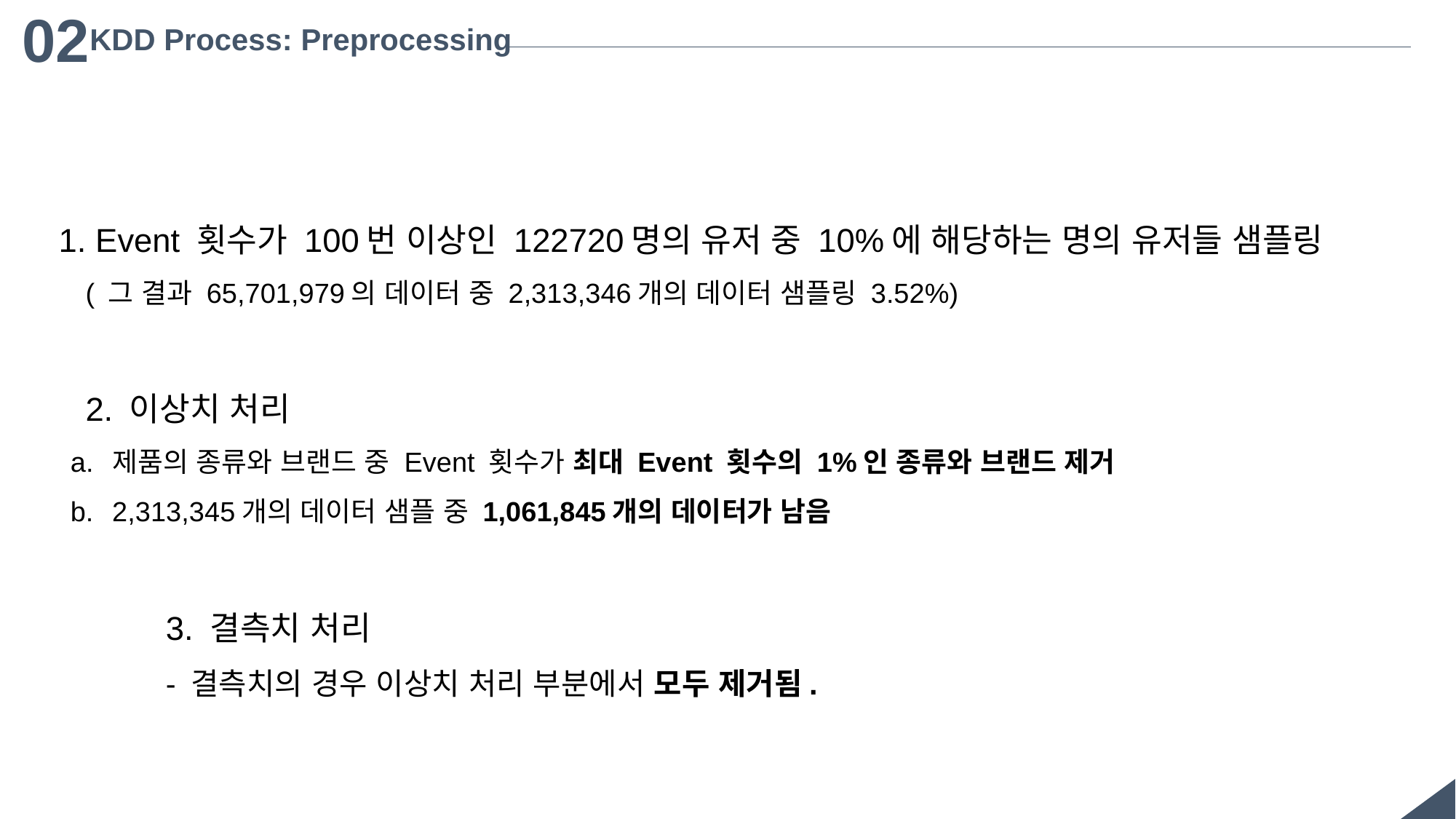

02
KDD Process: Preprocessing
1. Event 횟수가 100번 이상인 122720명의 유저 중 10%에 해당하는 명의 유저들 샘플링
( 그 결과 65,701,979의 데이터 중 2,313,346개의 데이터 샘플링 3.52%)

2. 이상치 처리
제품의 종류와 브랜드 중 Event 횟수가 최대 Event 횟수의 1%인 종류와 브랜드 제거
2,313,345개의 데이터 샘플 중 1,061,845개의 데이터가 남음

3. 결측치 처리
- 결측치의 경우 이상치 처리 부분에서 모두 제거됨.